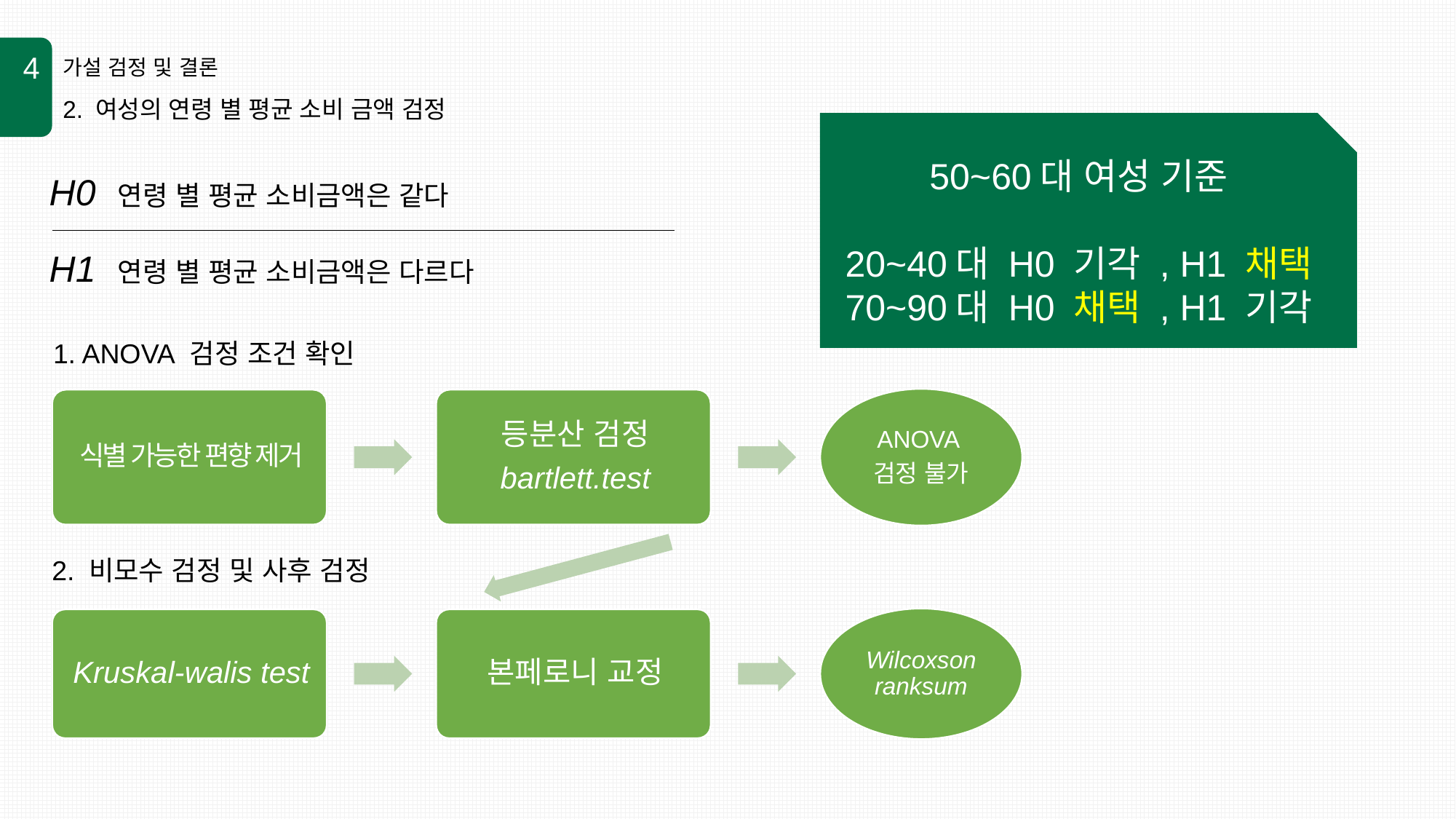

4
가설 검정 및 결론
2. 여성의 연령 별 평균 소비 금액 검정
50~60대 여성 기준

20~40대 H0 기각 , H1 채택
70~90대 H0 채택 , H1 기각
H0  연령 별 평균 소비금액은 같다

H1  연령 별 평균 소비금액은 다르다
식별 가능한 편향 제거

등분산 검정
bartlett.test

ANOVA
검정 불가
1. ANOVA 검정 조건 확인
Kruskal-walis test

본페로니 교정

Wilcoxson ranksum
2. 비모수 검정 및 사후 검정